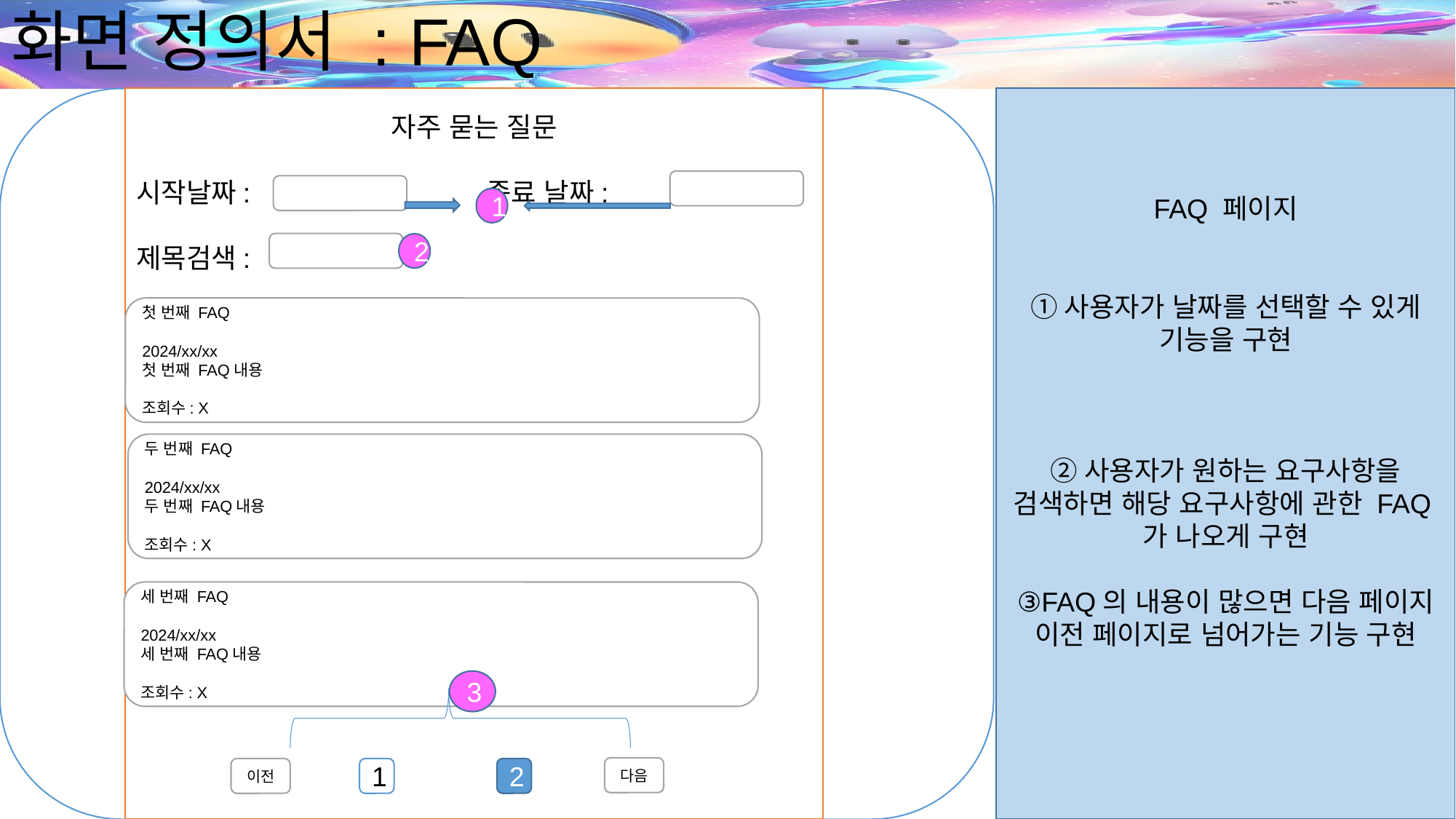

# 화면 정의서 : FAQ

FAQ 페이지

①사용자가 날짜를 선택할 수 있게 기능을 구현

②사용자가 원하는 요구사항을 검색하면 해당 요구사항에 관한 FAQ가 나오게 구현

③FAQ의 내용이 많으면 다음 페이지 이전 페이지로 넘어가는 기능 구현

자주 묻는 질문

시작날짜:                              종료 날짜:

제목검색:

1

2
첫 번째 FAQ
2024/xx/xx
첫 번째 FAQ내용

조회수: X
두 번째 FAQ
2024/xx/xx
두 번째 FAQ내용

조회수: X

세 번째 FAQ
2024/xx/xx
세 번째 FAQ내용

조회수: X
3
다음
이전
1
2